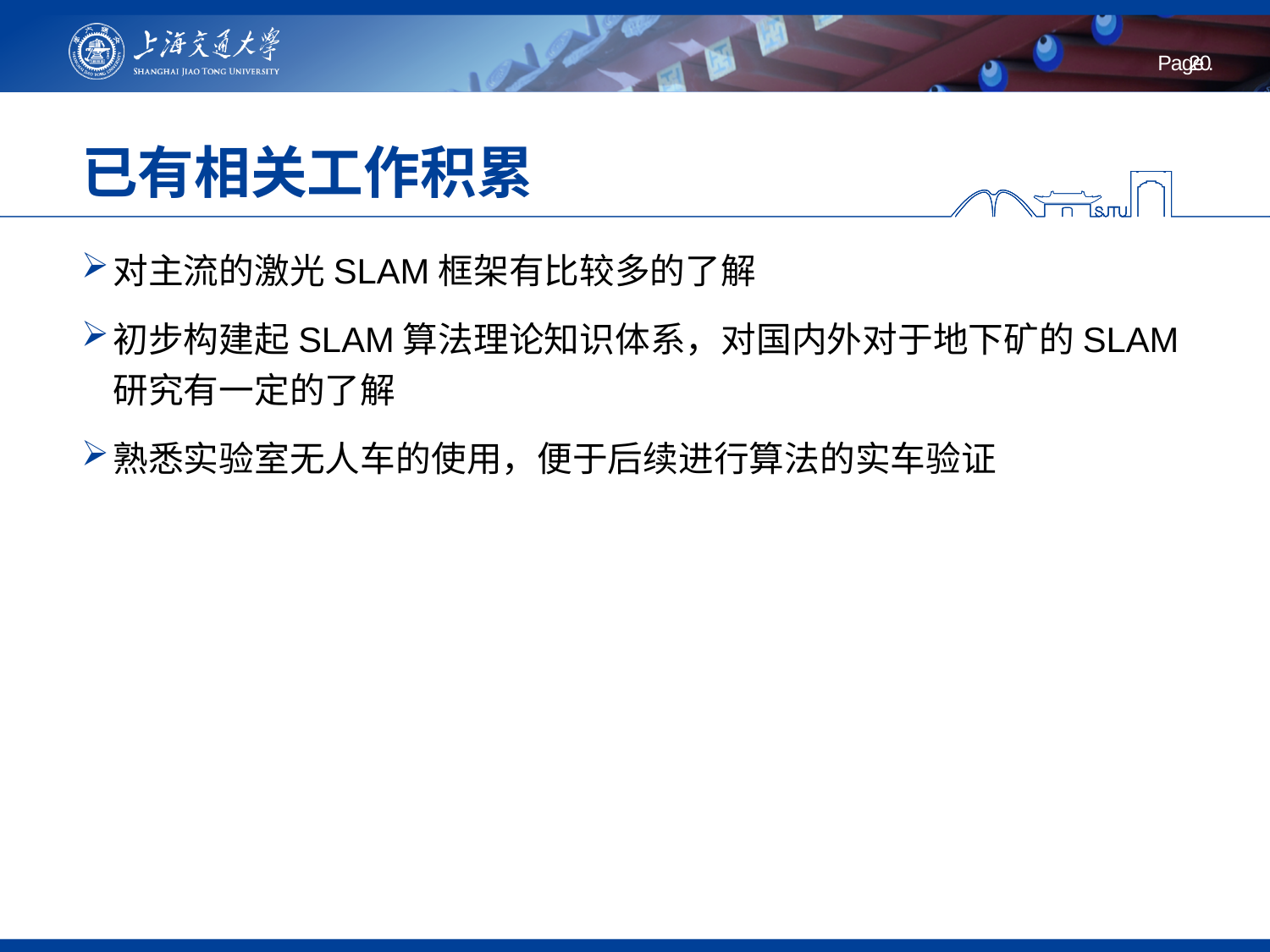

# 已有相关工作积累
对主流的激光SLAM框架有比较多的了解
初步构建起SLAM算法理论知识体系，对国内外对于地下矿的SLAM研究有一定的了解
熟悉实验室无人车的使用，便于后续进行算法的实车验证